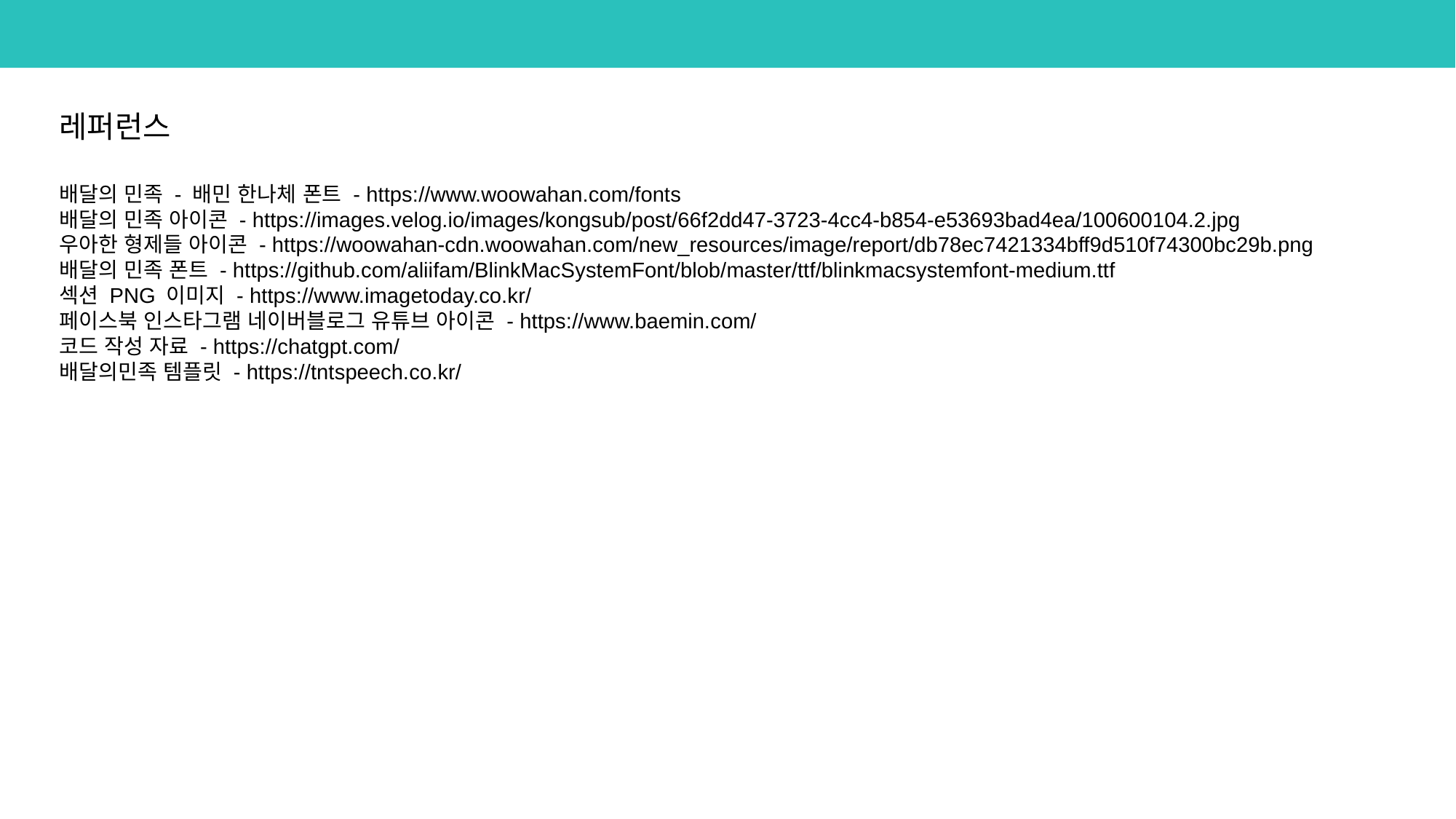

레퍼런스

배달의 민족 - 배민 한나체 폰트 - https://www.woowahan.com/fonts
배달의 민족 아이콘 - https://images.velog.io/images/kongsub/post/66f2dd47-3723-4cc4-b854-e53693bad4ea/100600104.2.jpg
우아한 형제들 아이콘 - https://woowahan-cdn.woowahan.com/new_resources/image/report/db78ec7421334bff9d510f74300bc29b.png
배달의 민족 폰트 - https://github.com/aliifam/BlinkMacSystemFont/blob/master/ttf/blinkmacsystemfont-medium.ttf
섹션 PNG 이미지 - https://www.imagetoday.co.kr/
페이스북 인스타그램 네이버블로그 유튜브 아이콘 - https://www.baemin.com/
코드 작성 자료 - https://chatgpt.com/
배달의민족 템플릿 - https://tntspeech.co.kr/